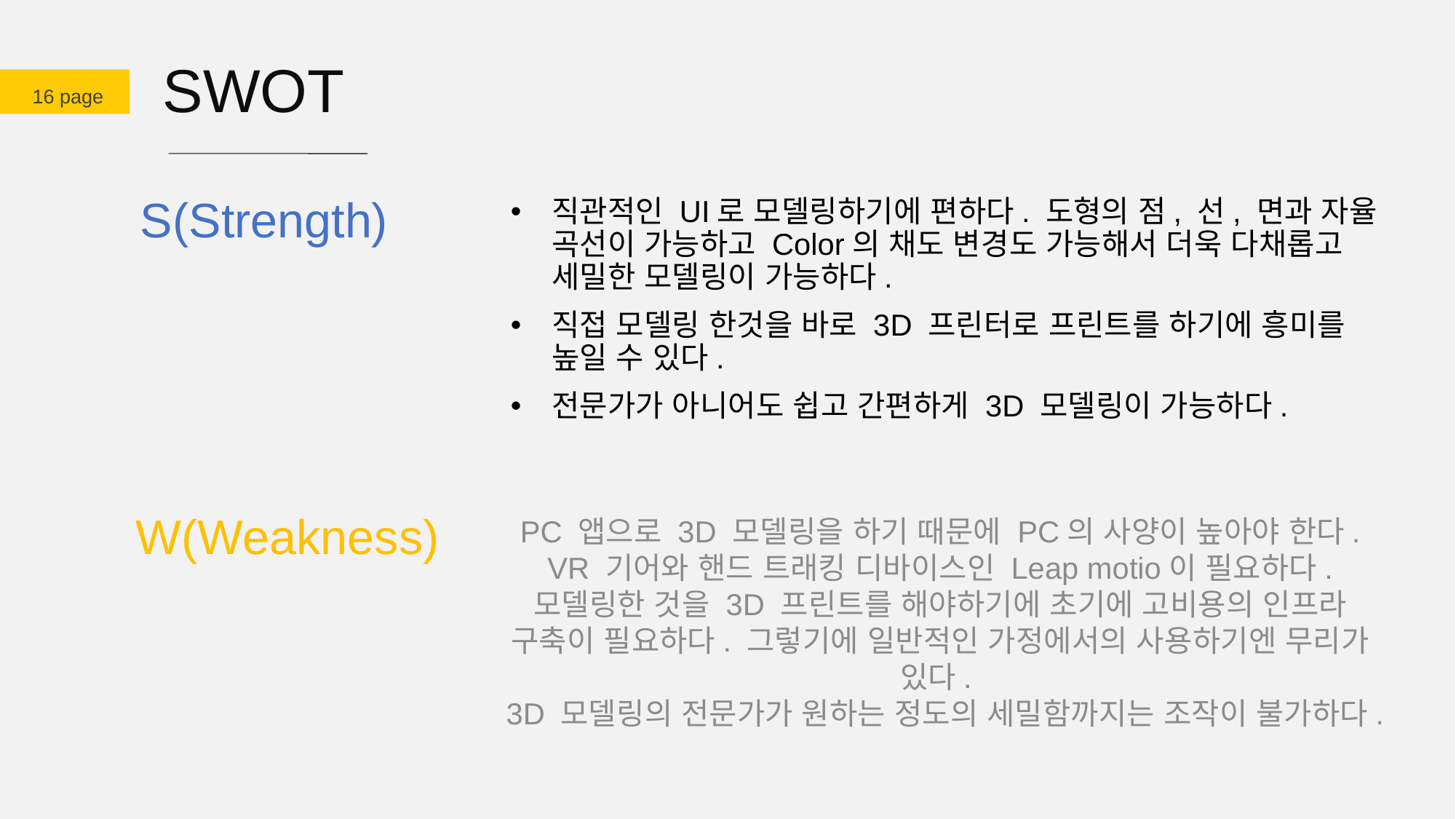

SWOT
16 page

S(Strength)
# 직관적인 UI로 모델링하기에 편하다. 도형의 점, 선, 면과 자율 곡선이 가능하고 Color의 채도 변경도 가능해서 더욱 다채롭고 세밀한 모델링이 가능하다.
직접 모델링 한것을 바로 3D 프린터로 프린트를 하기에 흥미를 높일 수 있다.
전문가가 아니어도 쉽고 간편하게 3D 모델링이 가능하다.
W(Weakness)
PC 앱으로 3D 모델링을 하기 때문에 PC의 사양이 높아야 한다.
 VR 기어와 핸드 트래킹 디바이스인 Leap motio이 필요하다.
모델링한 것을 3D 프린트를 해야하기에 초기에 고비용의 인프라 구축이 필요하다. 그렇기에 일반적인 가정에서의 사용하기엔 무리가 있다.
3D 모델링의 전문가가 원하는 정도의 세밀함까지는 조작이 불가하다.